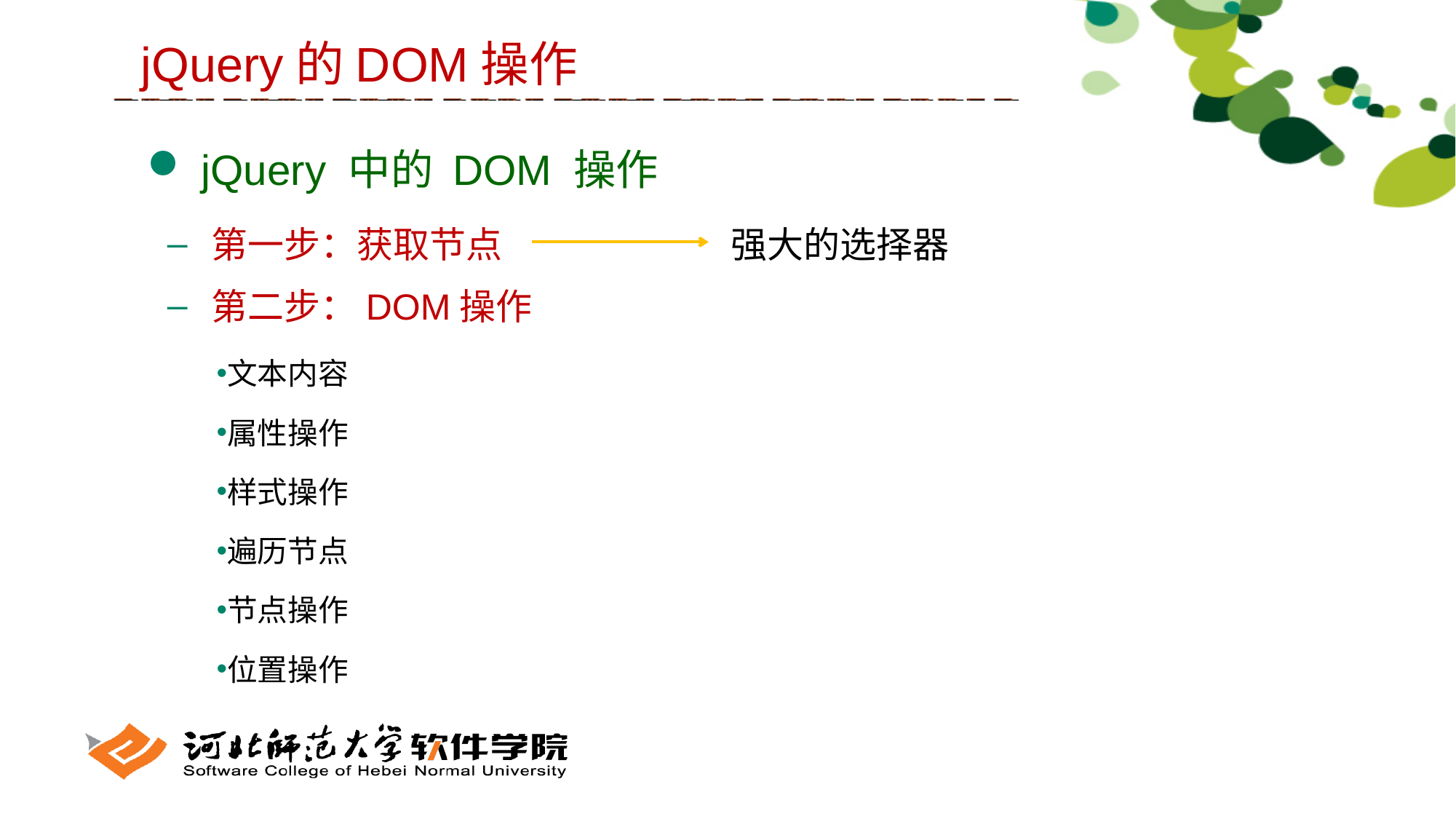

jQuery的DOM操作
 jQuery 中的 DOM 操作
 第一步：获取节点
 第二步：DOM操作
文本内容
属性操作
样式操作
遍历节点
节点操作
位置操作

强大的选择器